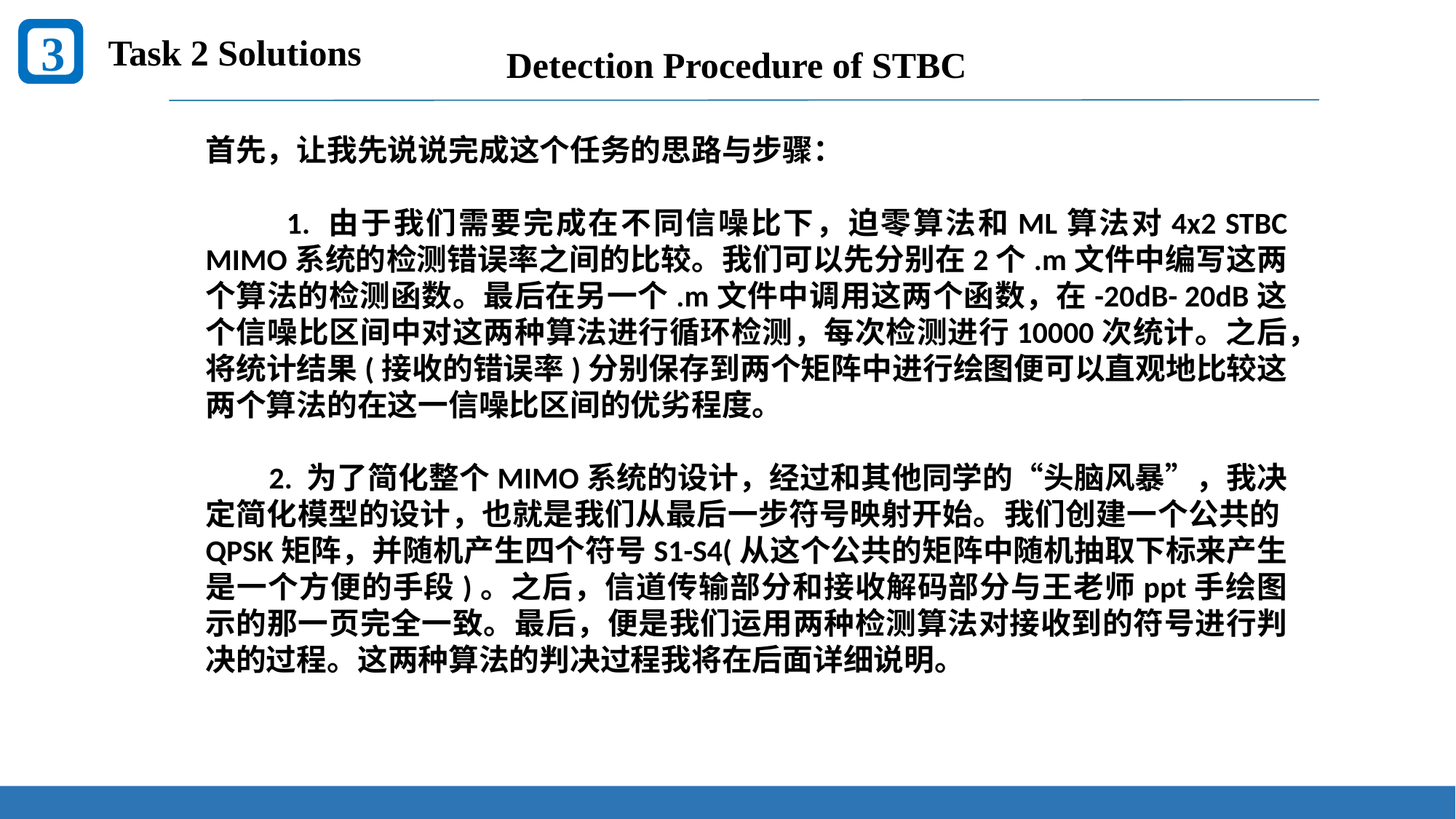

3
Task 2 Solutions
Detection Procedure of STBC
首先，让我先说说完成这个任务的思路与步骤：

         1. 由于我们需要完成在不同信噪比下，迫零算法和ML算法对4x2 STBC MIMO系统的检测错误率之间的比较。我们可以先分别在2个.m文件中编写这两个算法的检测函数。最后在另一个.m文件中调用这两个函数，在-20dB- 20dB这个信噪比区间中对这两种算法进行循环检测，每次检测进行10000次统计。之后，将统计结果(接收的错误率)分别保存到两个矩阵中进行绘图便可以直观地比较这两个算法的在这一信噪比区间的优劣程度。

         2. 为了简化整个MIMO系统的设计，经过和其他同学的“头脑风暴”，我决定简化模型的设计，也就是我们从最后一步符号映射开始。我们创建一个公共的QPSK矩阵，并随机产生四个符号S1-S4(从这个公共的矩阵中随机抽取下标来产生是一个方便的手段)。之后，信道传输部分和接收解码部分与王老师ppt手绘图示的那一页完全一致。最后，便是我们运用两种检测算法对接收到的符号进行判决的过程。这两种算法的判决过程我将在后面详细说明。